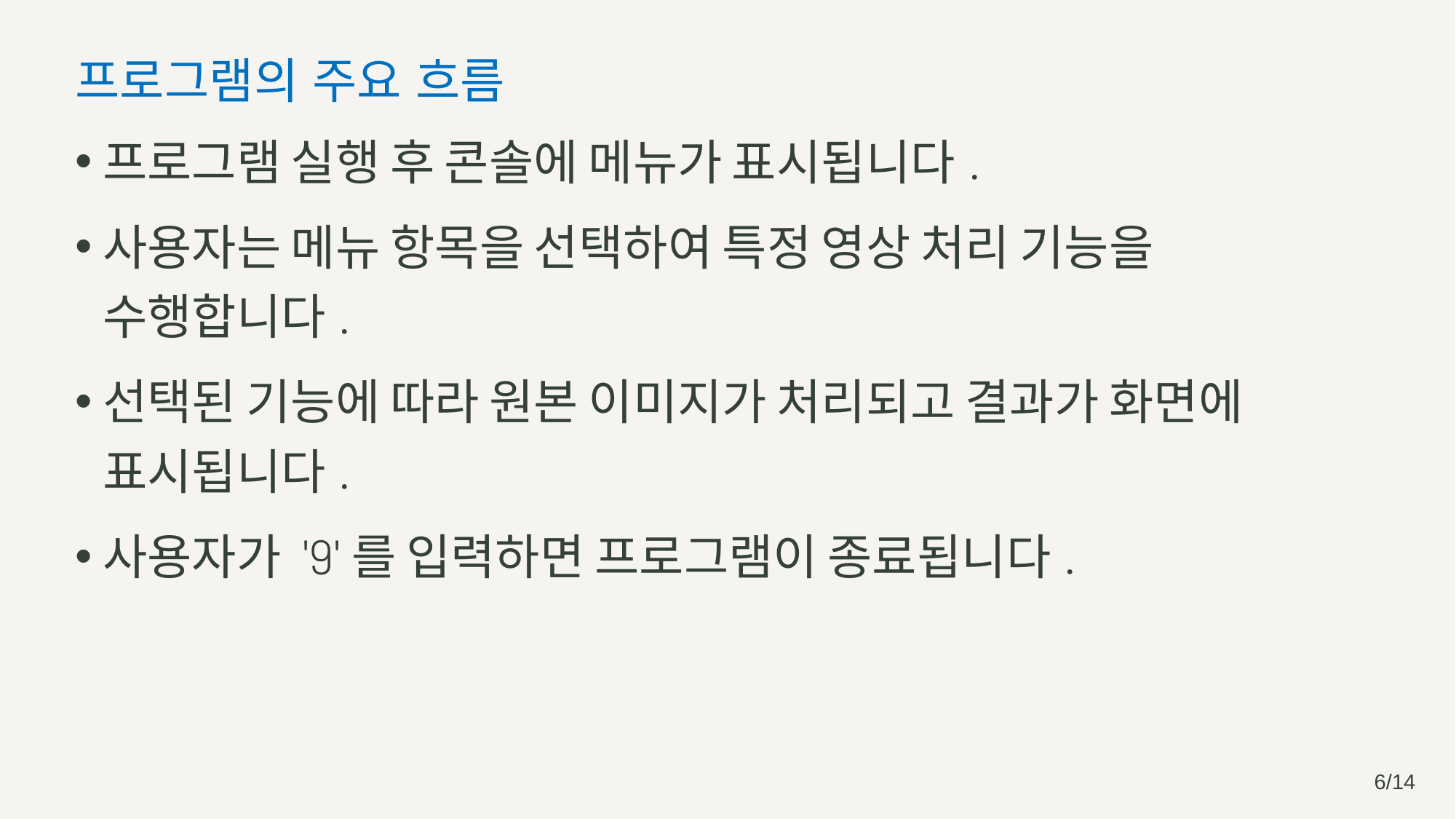

프로그램의 주요 흐름
프로그램 실행 후 콘솔에 메뉴가 표시됩니다.
사용자는 메뉴 항목을 선택하여 특정 영상 처리 기능을 수행합니다.
선택된 기능에 따라 원본 이미지가 처리되고 결과가 화면에 표시됩니다.
사용자가 '9'를 입력하면 프로그램이 종료됩니다.

6/14